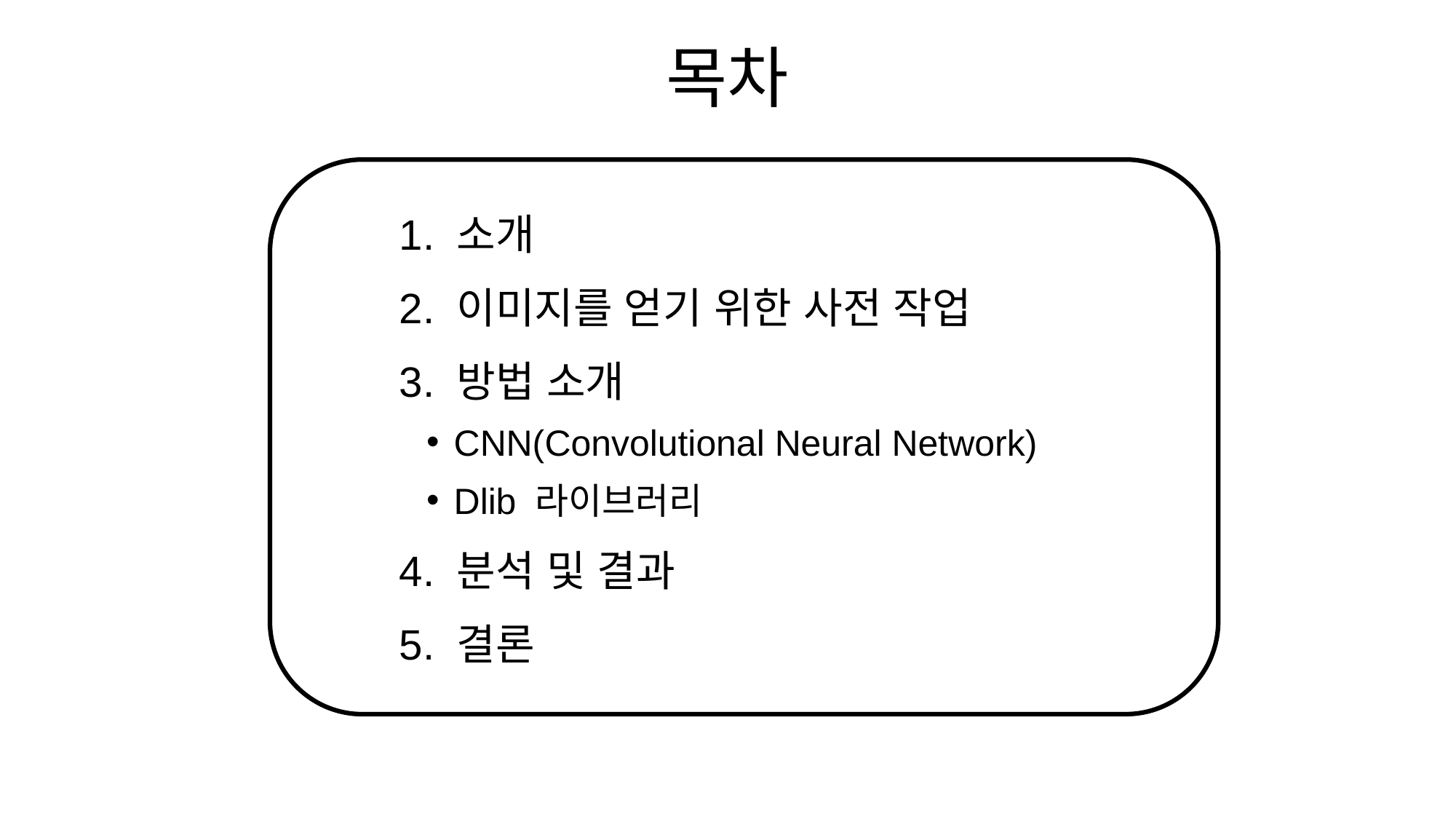

# 목차

1. 소개
2. 이미지를 얻기 위한 사전 작업
3. 방법 소개
CNN(Convolutional Neural Network)
Dlib 라이브러리
4. 분석 및 결과
5. 결론